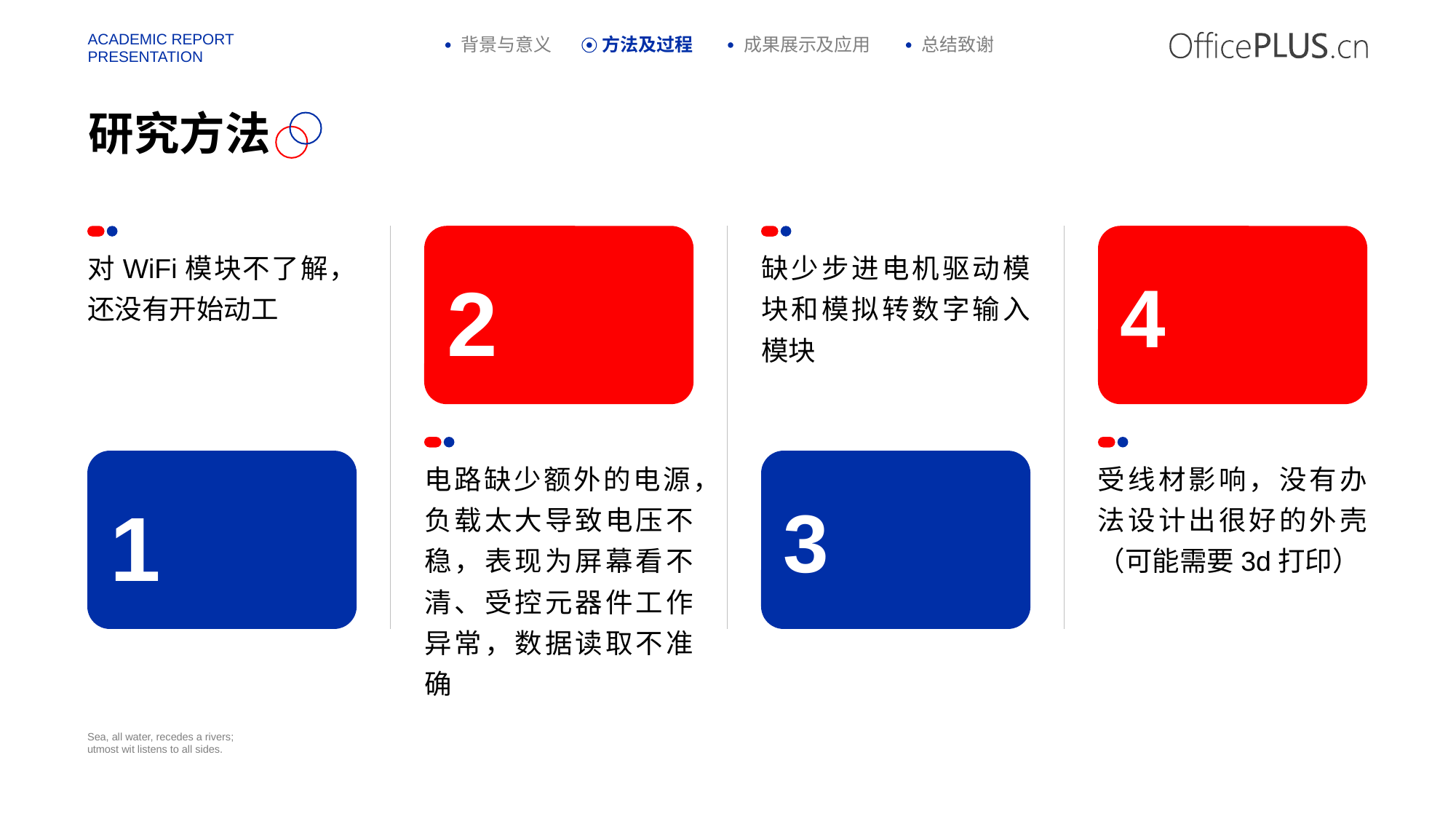

背景与意义
方法及过程
成果展示及应用
总结致谢

研究方法

对WiFi模块不了解，还没有开始动工
缺少步进电机驱动模块和模拟转数字输入模块
2
4

电路缺少额外的电源，负载太大导致电压不稳，表现为屏幕看不清、受控元器件工作异常，数据读取不准确
受线材影响，没有办法设计出很好的外壳（可能需要3d打印）
1
3